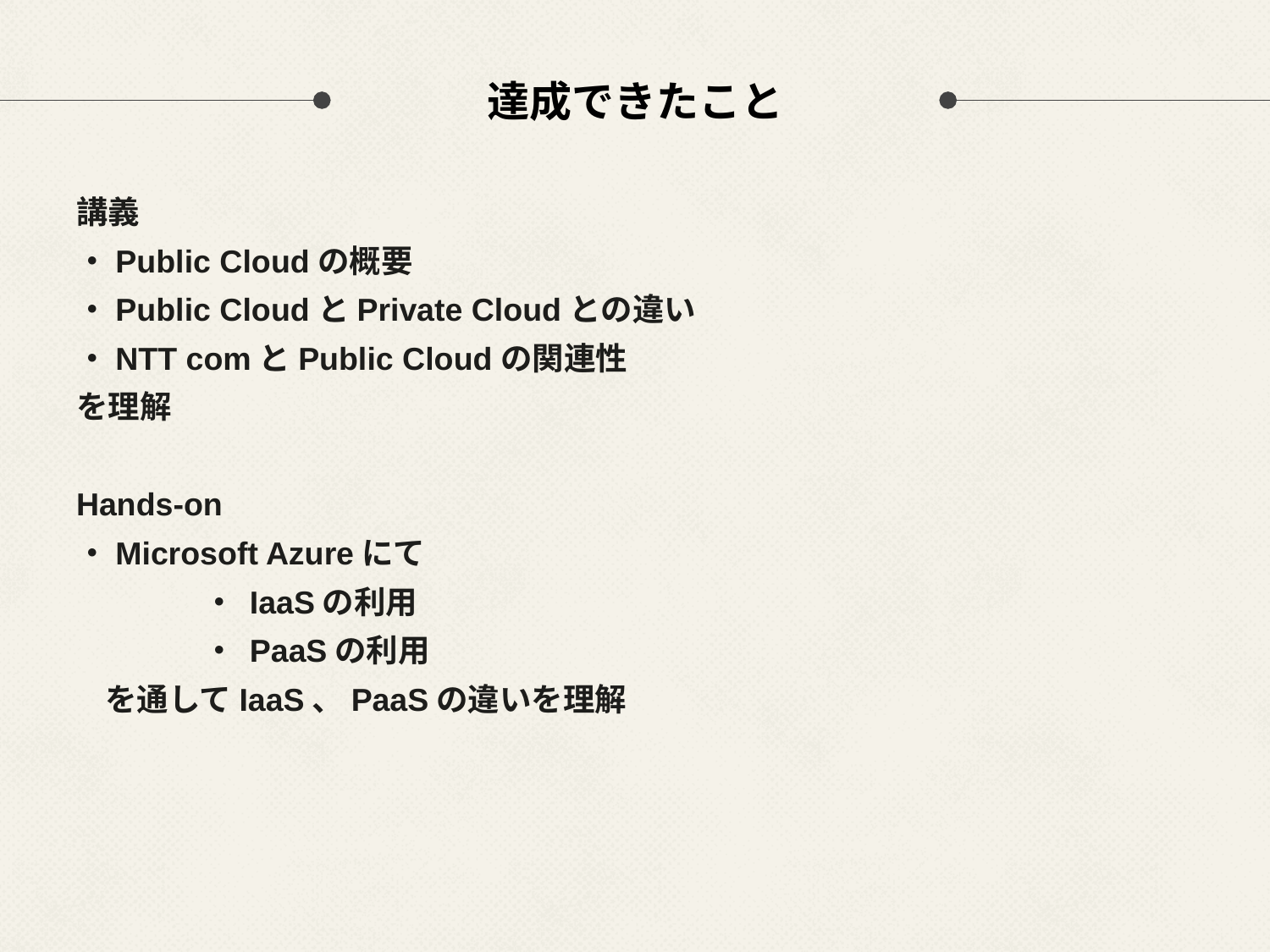

# 達成できたこと
講義
・Public Cloudの概要
・Public CloudとPrivate Cloudとの違い
・NTT comとPublic Cloudの関連性
を理解

Hands-on
・Microsoft Azureにて
	・ IaaSの利用
	・ PaaSの利用
   を通してIaaS、PaaSの違いを理解